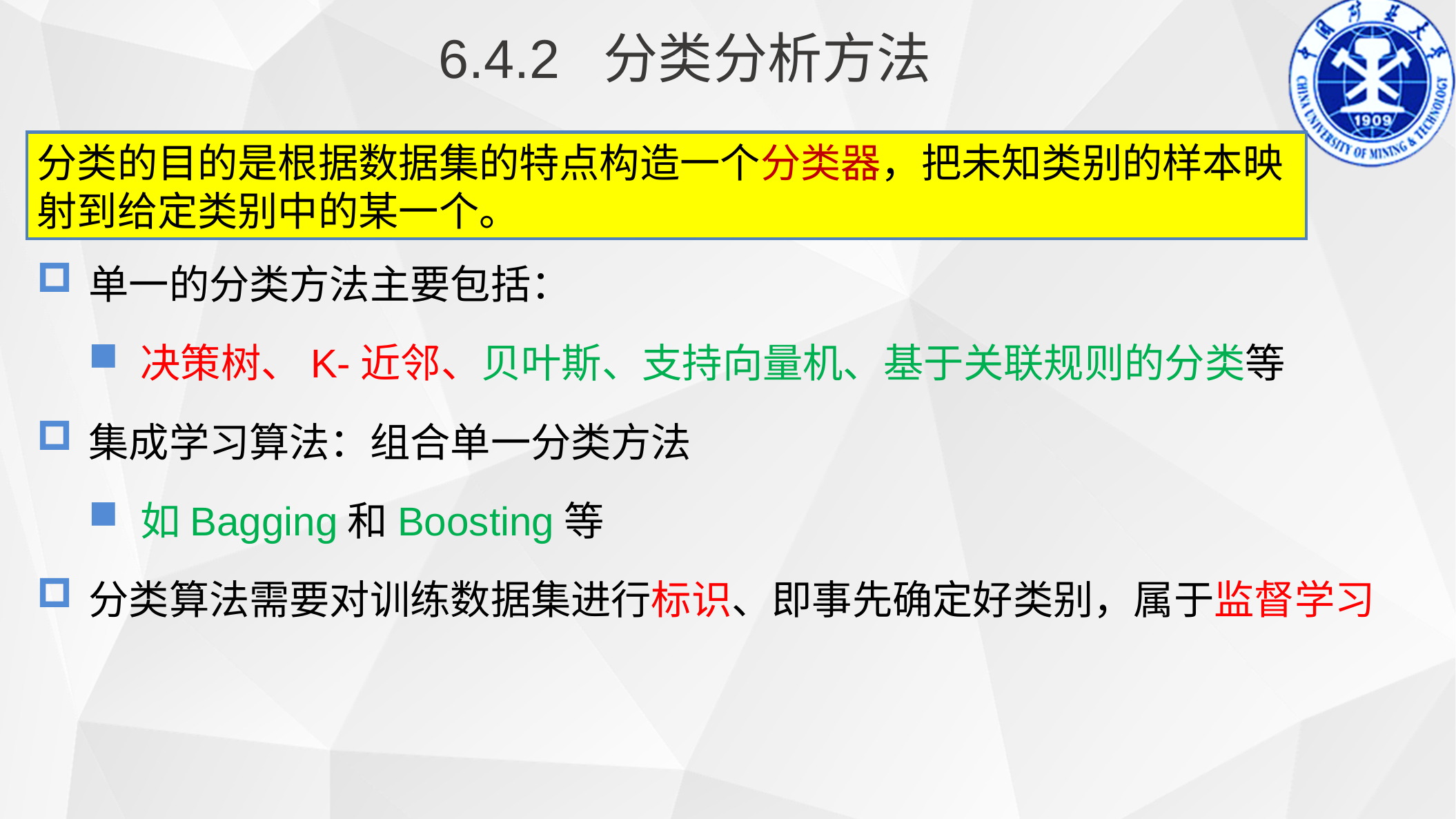

6.4.2  分类分析方法
分类的目的是根据数据集的特点构造一个分类器，把未知类别的样本映射到给定类别中的某一个。
单一的分类方法主要包括：
决策树、K-近邻、贝叶斯、支持向量机、基于关联规则的分类等
集成学习算法：组合单一分类方法
如Bagging和Boosting等
分类算法需要对训练数据集进行标识、即事先确定好类别，属于监督学习

105